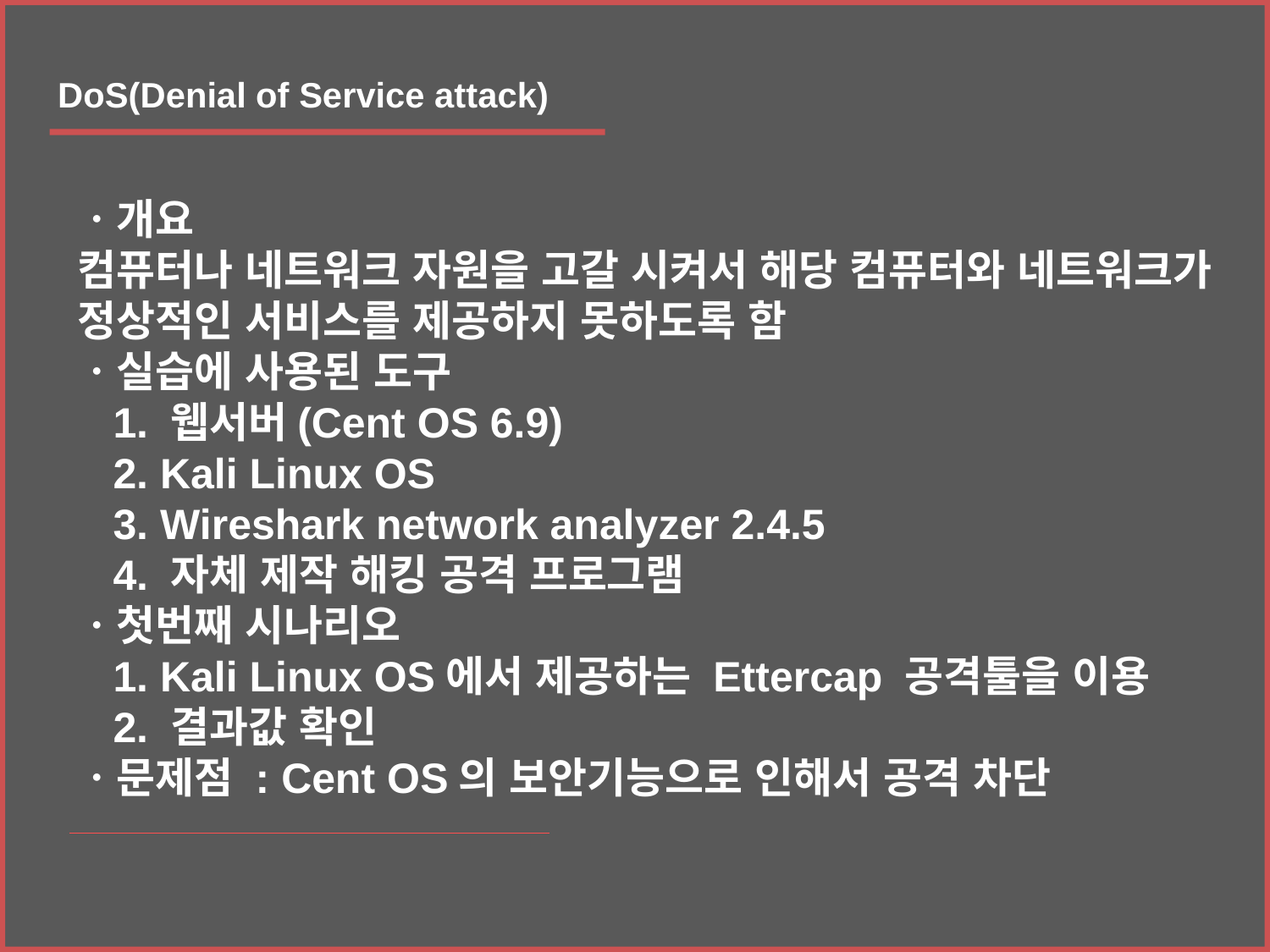

DoS(Denial of Service attack)

ㆍ개요
컴퓨터나 네트워크 자원을 고갈 시켜서 해당 컴퓨터와 네트워크가 정상적인 서비스를 제공하지 못하도록 함
ㆍ실습에 사용된 도구
   1. 웹서버(Cent OS 6.9)
   2. Kali Linux OS
   3. Wireshark network analyzer 2.4.5
   4. 자체 제작 해킹 공격 프로그램
ㆍ첫번째 시나리오
   1. Kali Linux OS에서 제공하는 Ettercap 공격툴을 이용
   2. 결과값 확인
ㆍ문제점 : Cent OS의 보안기능으로 인해서 공격 차단